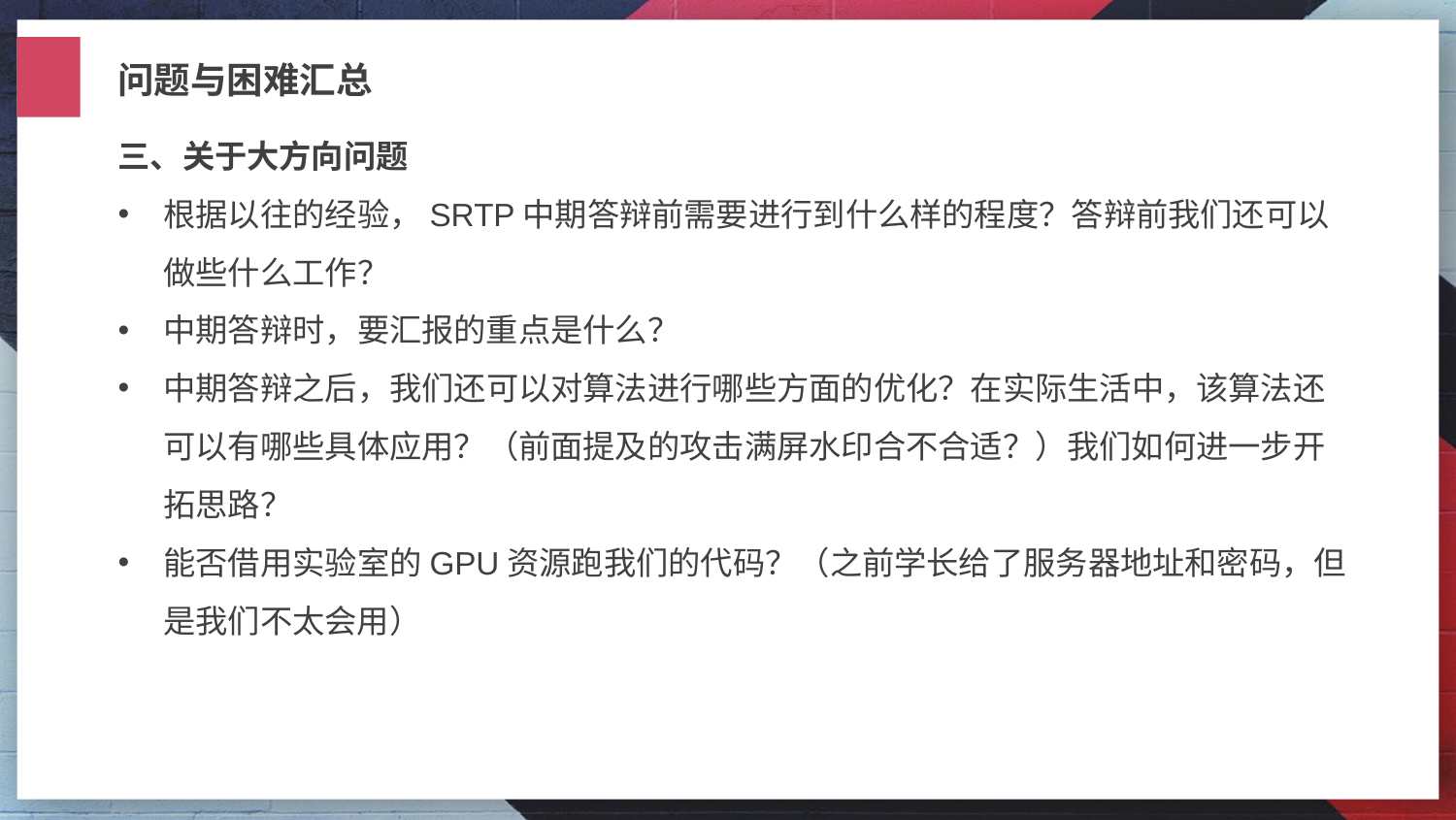

问题与困难汇总
三、关于大方向问题
根据以往的经验，SRTP中期答辩前需要进行到什么样的程度？答辩前我们还可以做些什么工作？
中期答辩时，要汇报的重点是什么？
中期答辩之后，我们还可以对算法进行哪些方面的优化？在实际生活中，该算法还可以有哪些具体应用？（前面提及的攻击满屏水印合不合适？）我们如何进一步开拓思路？
能否借用实验室的GPU资源跑我们的代码？（之前学长给了服务器地址和密码，但是我们不太会用）